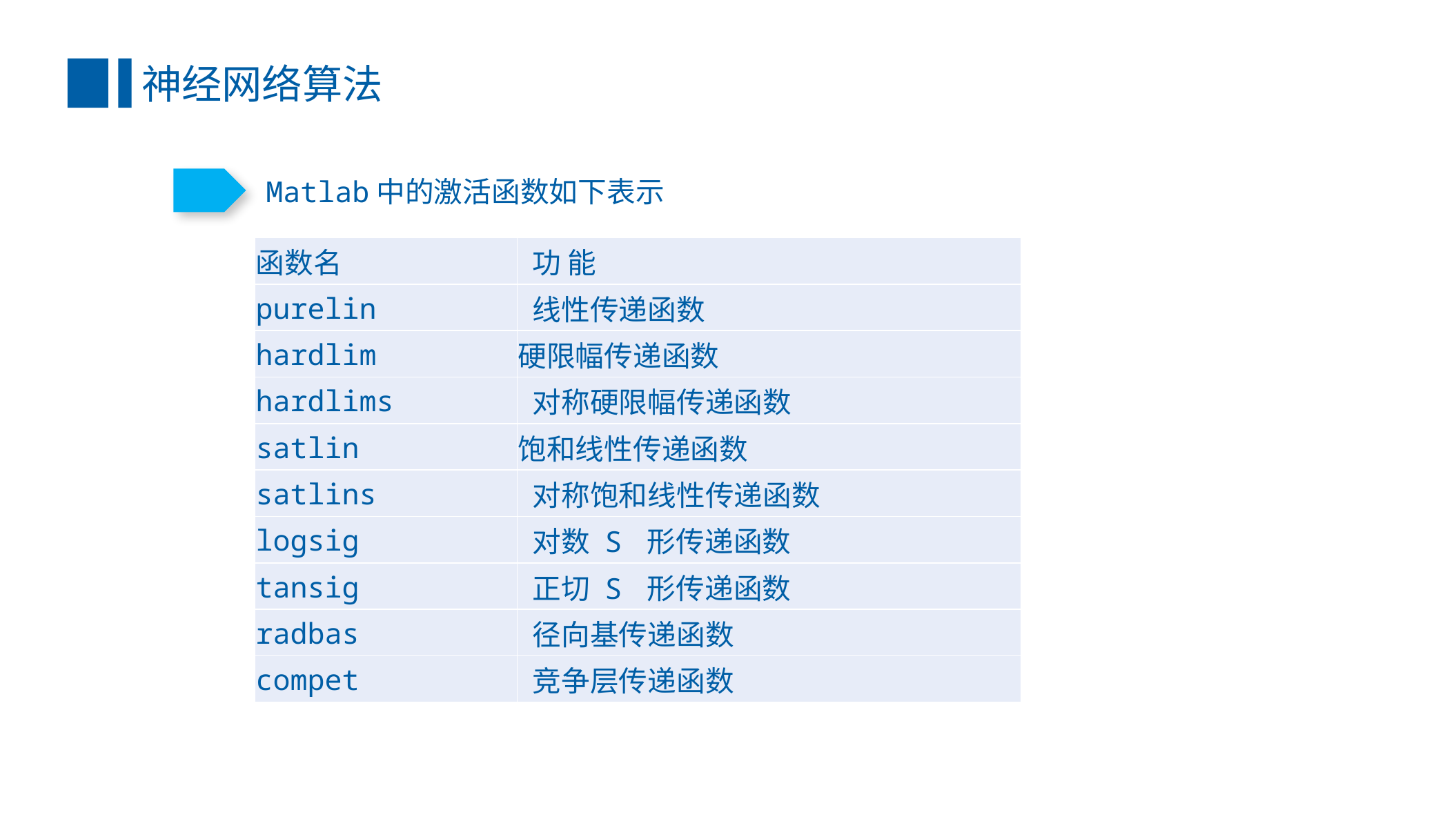

神经网络算法

Matlab中的激活函数如下表示

| 函数名 | 功 能 |
| --- | --- |
| purelin | 线性传递函数 |
| hardlim | 硬限幅传递函数 |
| hardlims | 对称硬限幅传递函数 |
| satlin | 饱和线性传递函数 |
| satlins | 对称饱和线性传递函数 |
| logsig | 对数 S 形传递函数 |
| tansig | 正切 S 形传递函数 |
| radbas | 径向基传递函数 |
| compet | 竞争层传递函数 |